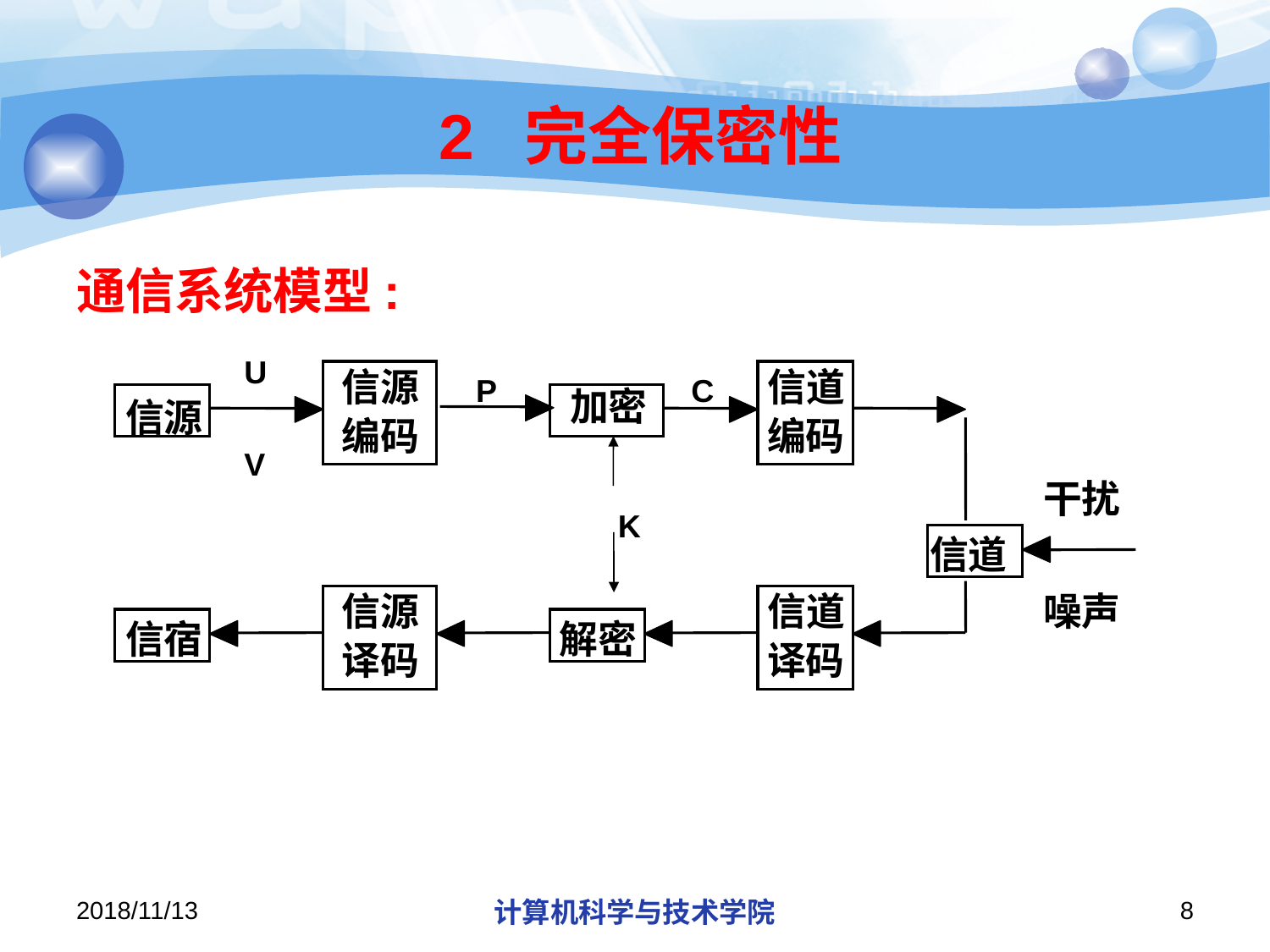

# 2  完全保密性
通信系统模型:
U
                                                                             V

信源
信道
加密

信源

编码
编码

干扰

信道

噪声
信源
信道

信宿
解密

译码
译码
P                      C

                K

2018/11/13
计算机科学与技术学院
8